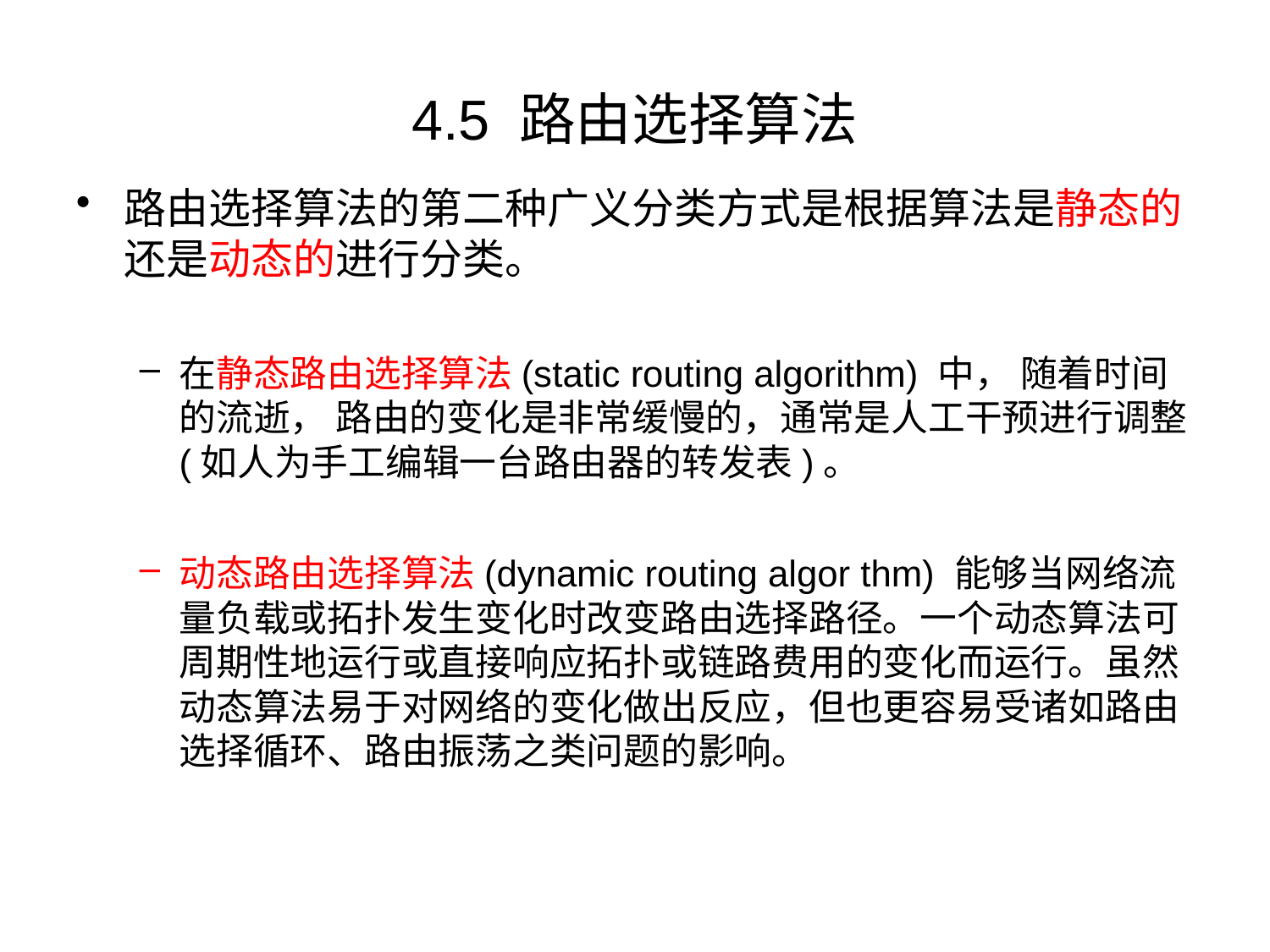

# 4.5 路由选择算法
路由选择算法的第二种广义分类方式是根据算法是静态的还是动态的进行分类。

在静态路由选择算法(static routing algorithm) 中， 随着时间的流逝， 路由的变化是非常缓慢的，通常是人工干预进行调整(如人为手工编辑一台路由器的转发表)。

动态路由选择算法(dynamic routing algor thm) 能够当网络流量负载或拓扑发生变化时改变路由选择路径。一个动态算法可周期性地运行或直接响应拓扑或链路费用的变化而运行。虽然动态算法易于对网络的变化做出反应，但也更容易受诸如路由选择循环、路由振荡之类问题的影响。